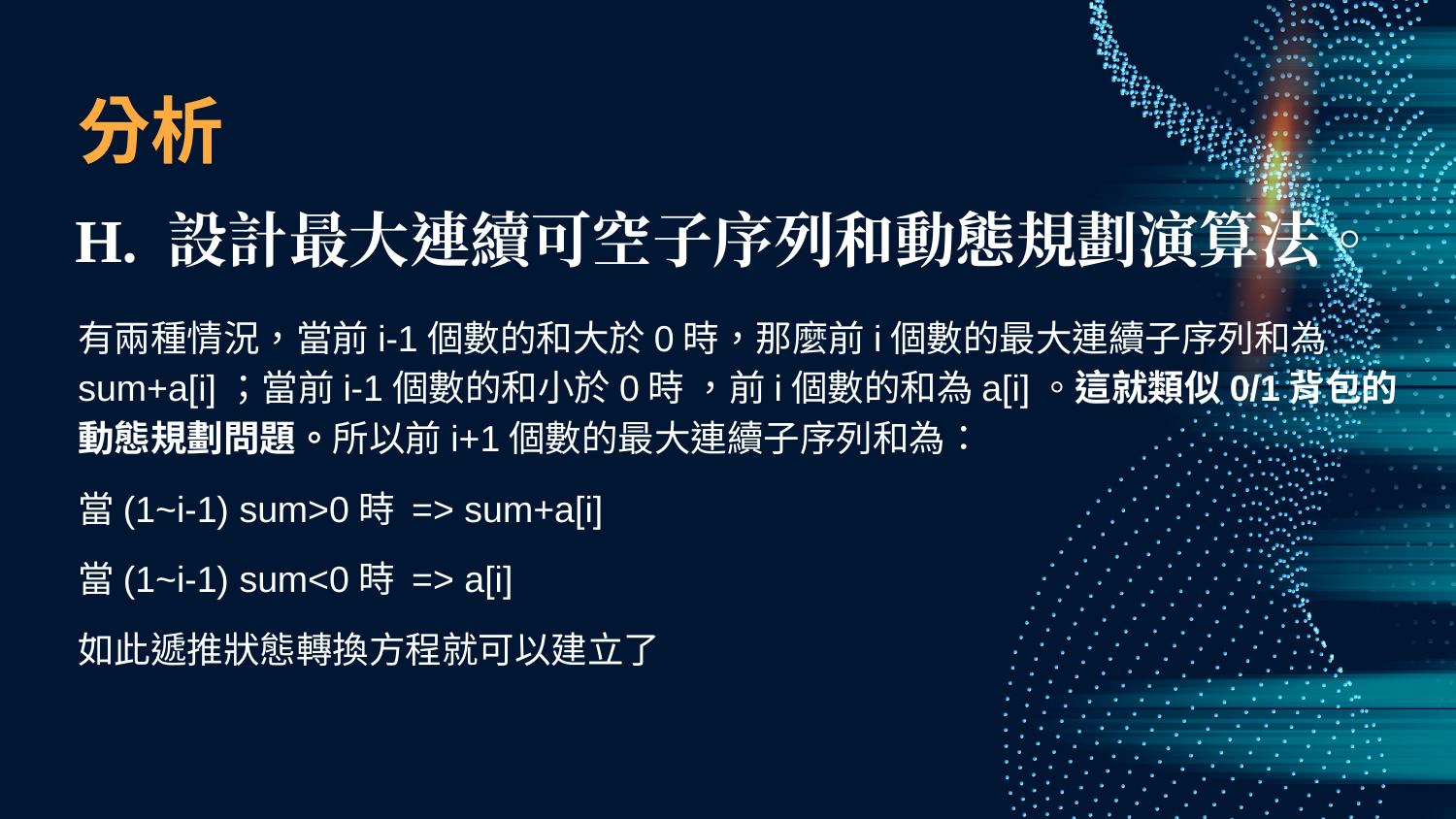

# 分析
H. 設計最大連續可空子序列和動態規劃演算法。
有兩種情況，當前i-1個數的和大於0時，那麼前i個數的最大連續子序列和為sum+a[i]；當前i-1個數的和小於0時 ，前i個數的和為a[i]。這就類似0/1背包的動態規劃問題。所以前i+1個數的最大連續子序列和為：
當(1~i-1) sum>0時 => sum+a[i]
當(1~i-1) sum<0時 => a[i]
如此遞推狀態轉換方程就可以建立了